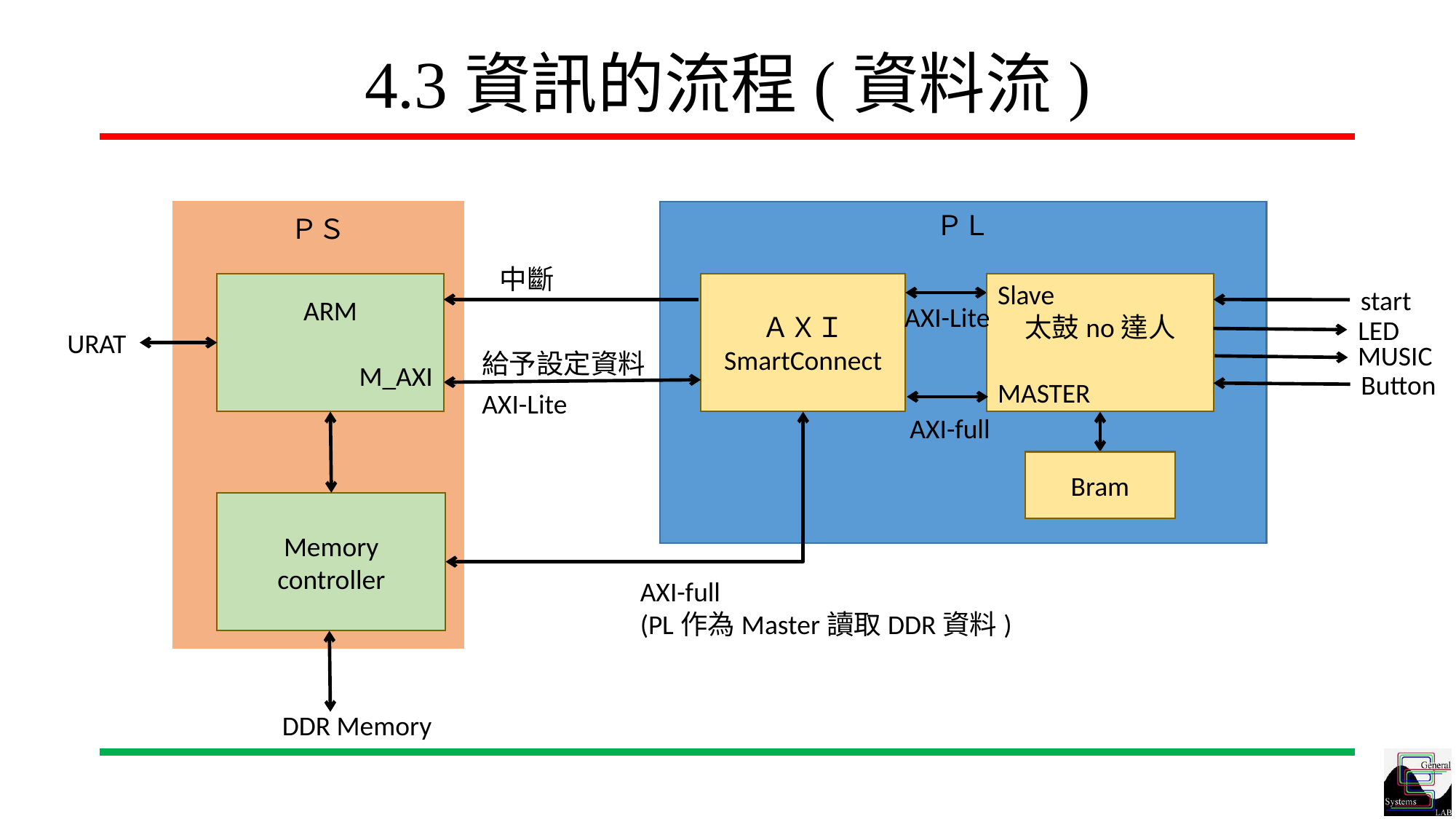

# 4.3資訊的流程(資料流)
ＰＳ

ＰＬ

中斷
Slave
太鼓no達人

MASTER
ARM

M_AXI
ＡＸＩ
SmartConnect
start
AXI-Lite
LED
URAT
MUSIC
給予設定資料
Button
AXI-Lite
AXI-full
Bram
Memory controller
AXI-full
(PL作為Master讀取DDR資料)
DDR Memory